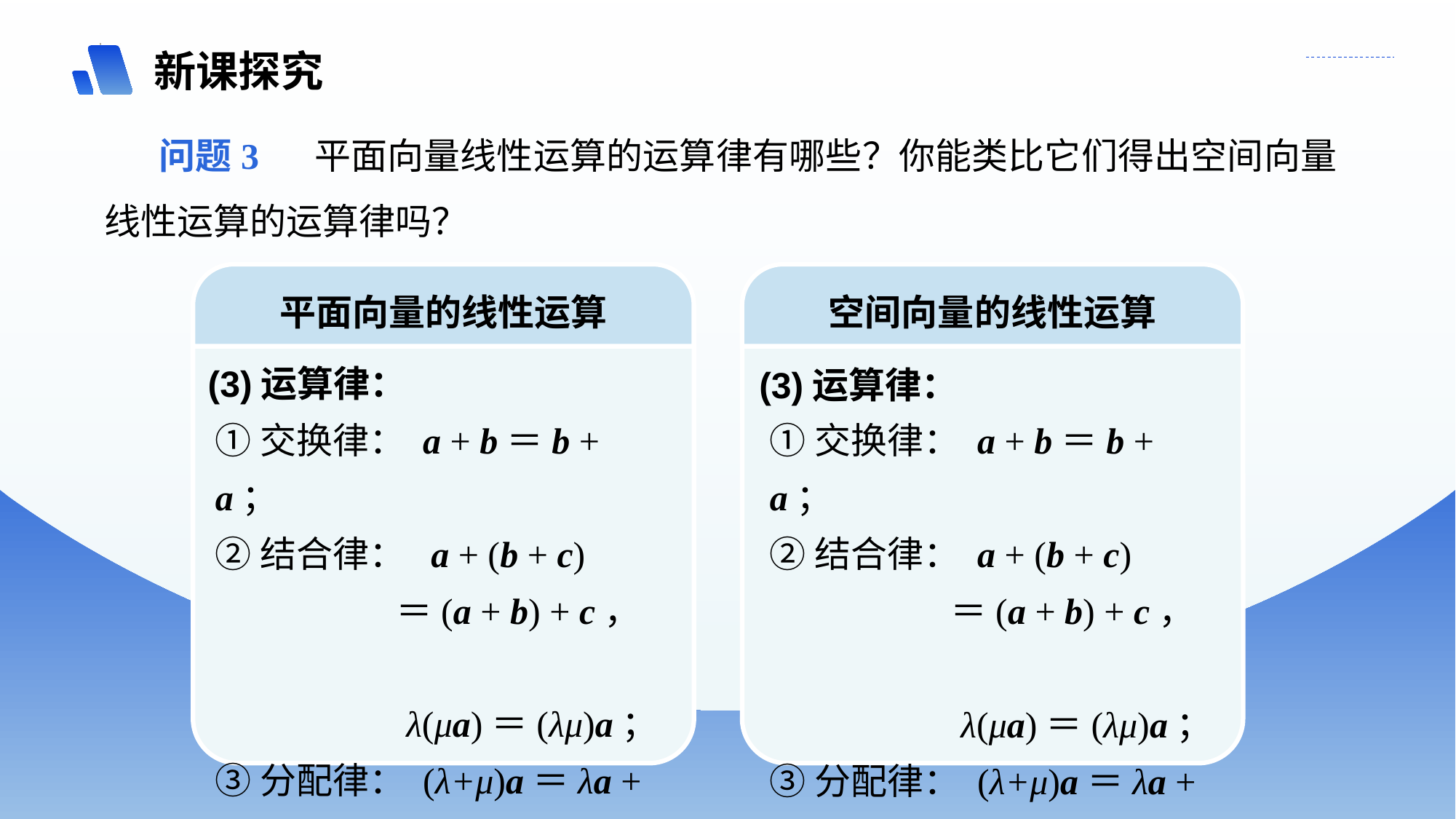

新课探究

问题3     平面向量线性运算的运算律有哪些？你能类比它们得出空间向量线性运算的运算律吗？

平面向量的线性运算

空间向量的线性运算
(3)运算律：
(3)运算律：
①交换律： a + b＝b + a；
②结合律：  a + (b + c)
                     ＝(a + b) + c，
                     λ(μa)＝(λμ)a；
③分配律： (λ+μ)a＝λa + μa，
                     λ(a+b)＝λa + λb.
①交换律： a + b＝b + a；
②结合律： a + (b + c)
                     ＝(a + b) + c，
                     λ(μa)＝(λμ)a；
③分配律： (λ+μ)a＝λa + μa，
                     λ(a+b)＝λa + λb.